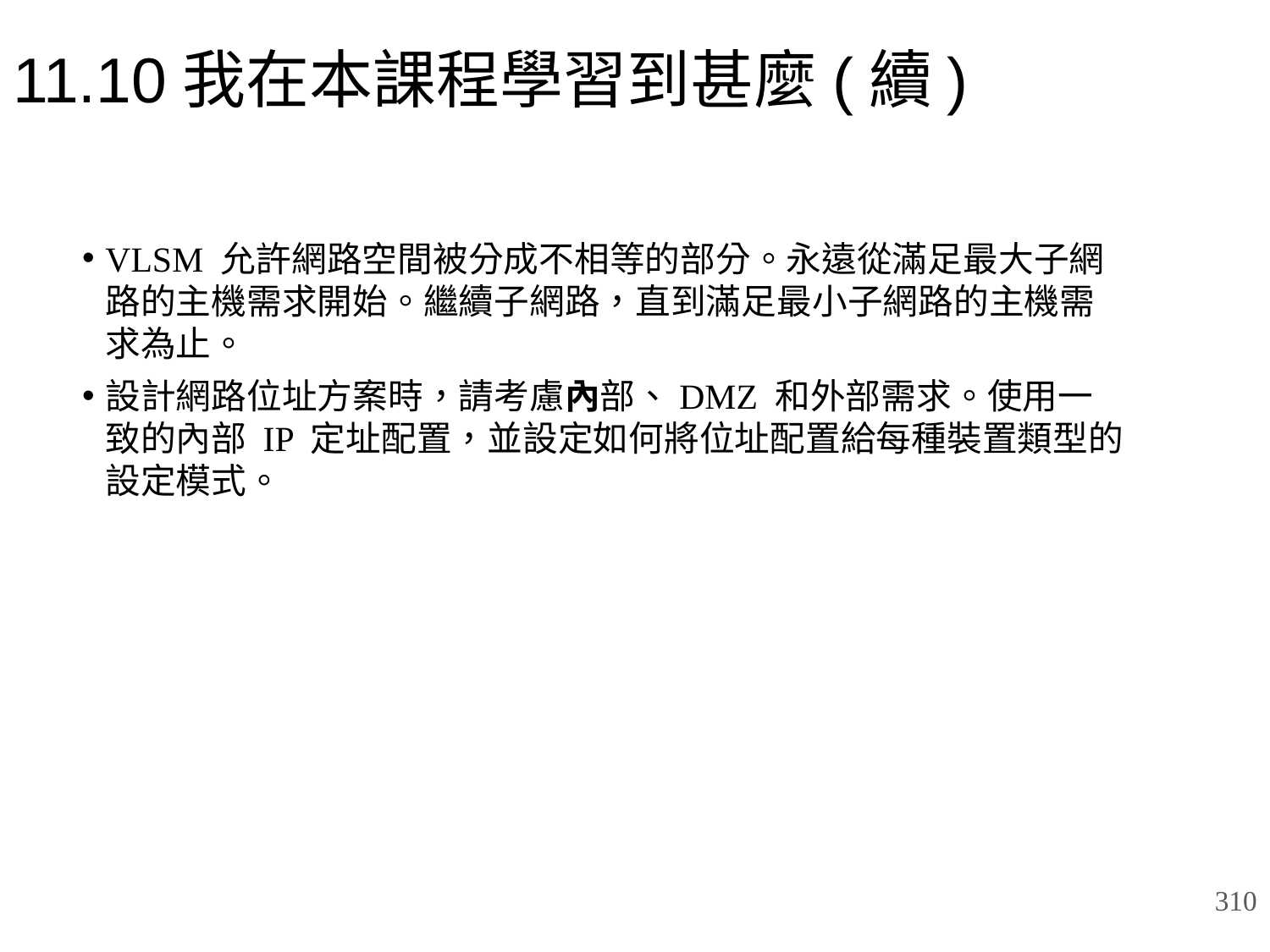

# 11.10我在本課程學習到甚麼(續)
VLSM 允許網路空間被分成不相等的部分。永遠從滿足最大子網路的主機需求開始。繼續子網路，直到滿足最小子網路的主機需求為止。
設計網路位址方案時，請考慮內部、DMZ 和外部需求。使用一致的內部 IP 定址配置，並設定如何將位址配置給每種裝置類型的設定模式。
310